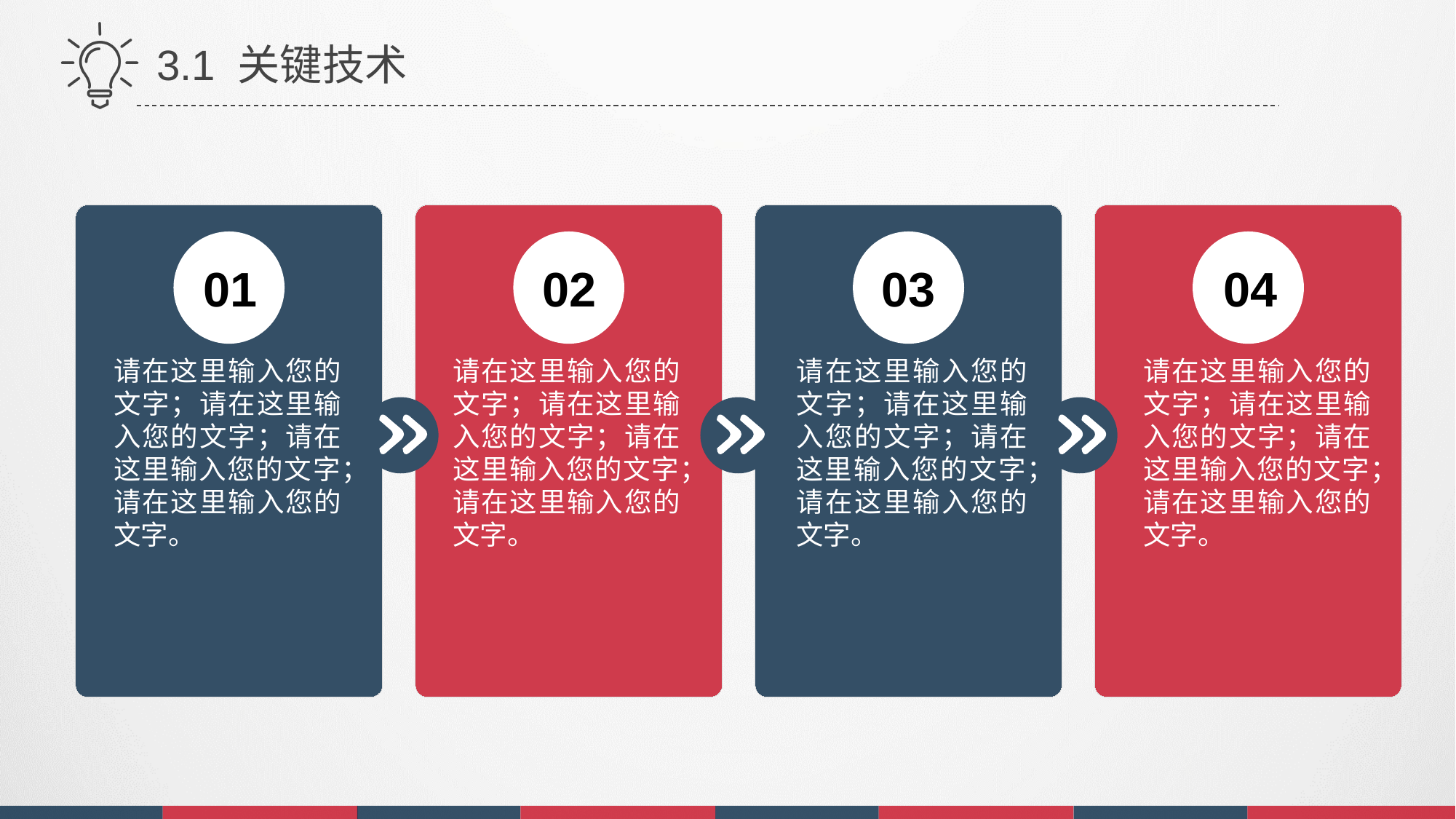

3.1 关键技术

01

02

03

04
请在这里输入您的文字；请在这里输入您的文字；请在这里输入您的文字；请在这里输入您的文字。
请在这里输入您的文字；请在这里输入您的文字；请在这里输入您的文字；请在这里输入您的文字。
请在这里输入您的文字；请在这里输入您的文字；请在这里输入您的文字；请在这里输入您的文字。
请在这里输入您的文字；请在这里输入您的文字；请在这里输入您的文字；请在这里输入您的文字。